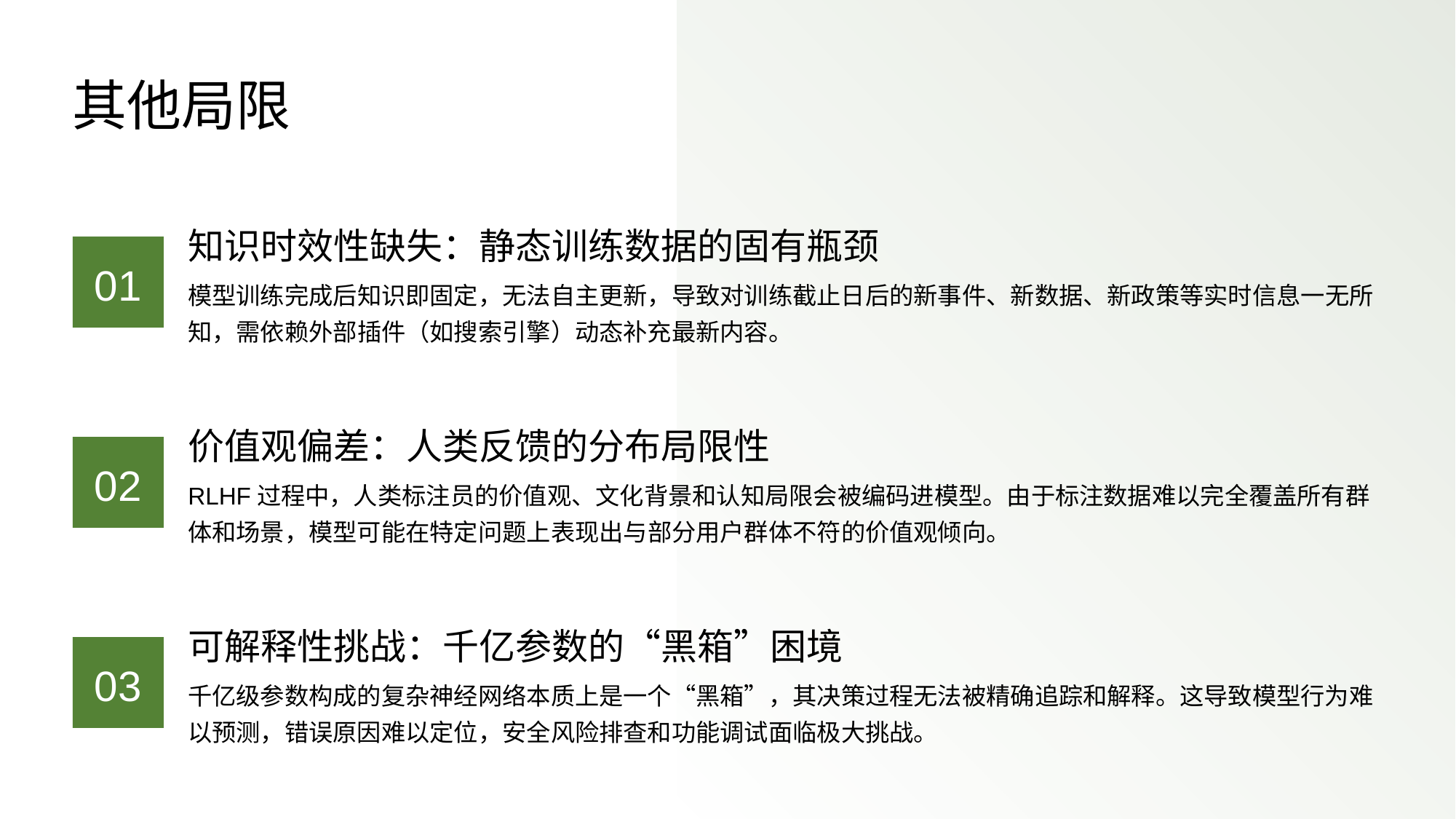

其他局限
知识时效性缺失：静态训练数据的固有瓶颈

01
模型训练完成后知识即固定，无法自主更新，导致对训练截止日后的新事件、新数据、新政策等实时信息一无所知，需依赖外部插件（如搜索引擎）动态补充最新内容。
价值观偏差：人类反馈的分布局限性

02
RLHF过程中，人类标注员的价值观、文化背景和认知局限会被编码进模型。由于标注数据难以完全覆盖所有群体和场景，模型可能在特定问题上表现出与部分用户群体不符的价值观倾向。
可解释性挑战：千亿参数的“黑箱”困境

03
千亿级参数构成的复杂神经网络本质上是一个“黑箱”，其决策过程无法被精确追踪和解释。这导致模型行为难以预测，错误原因难以定位，安全风险排查和功能调试面临极大挑战。